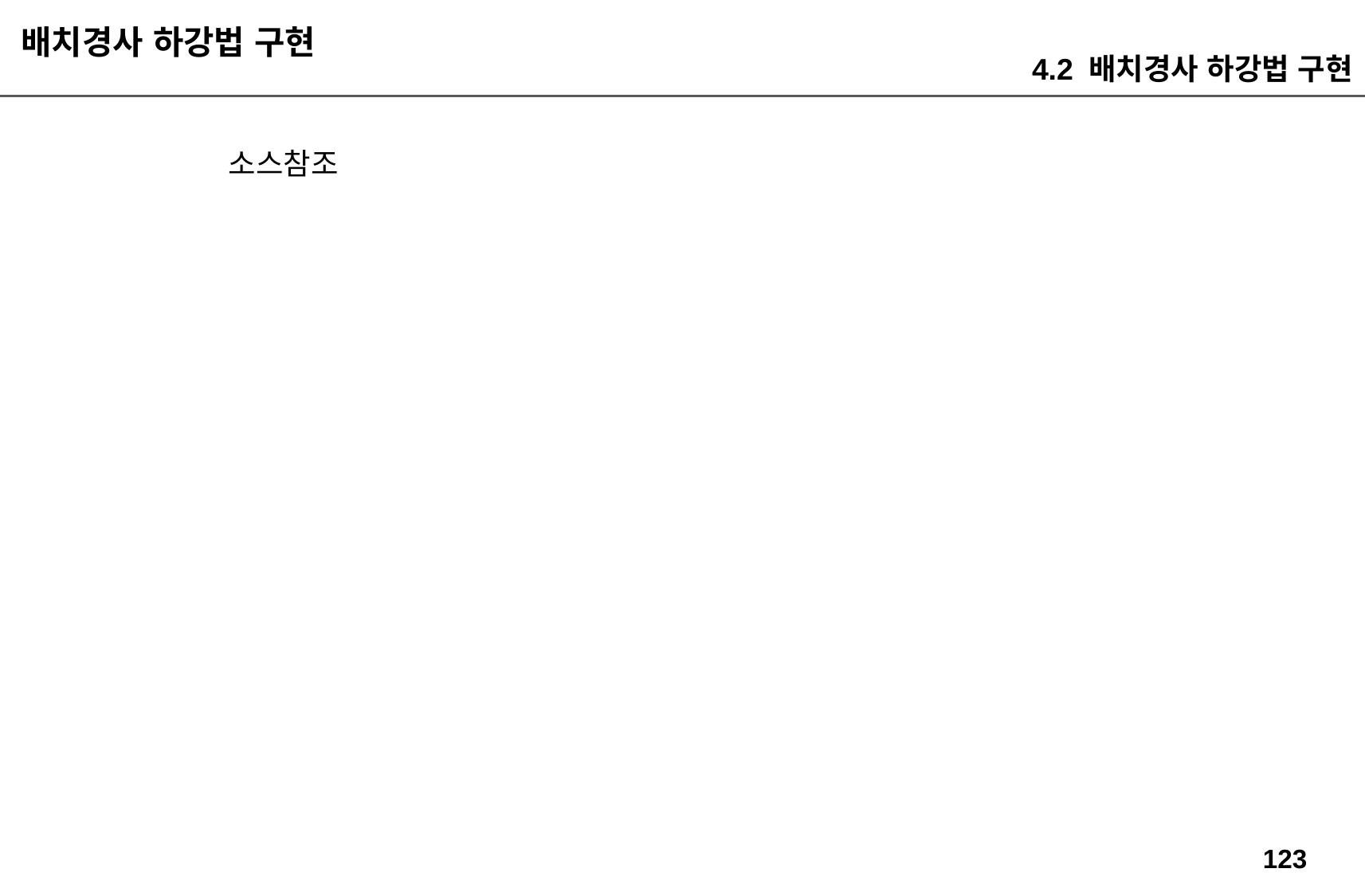

배치경사 하강법 구현
4.2 배치경사 하강법 구현
소스참조